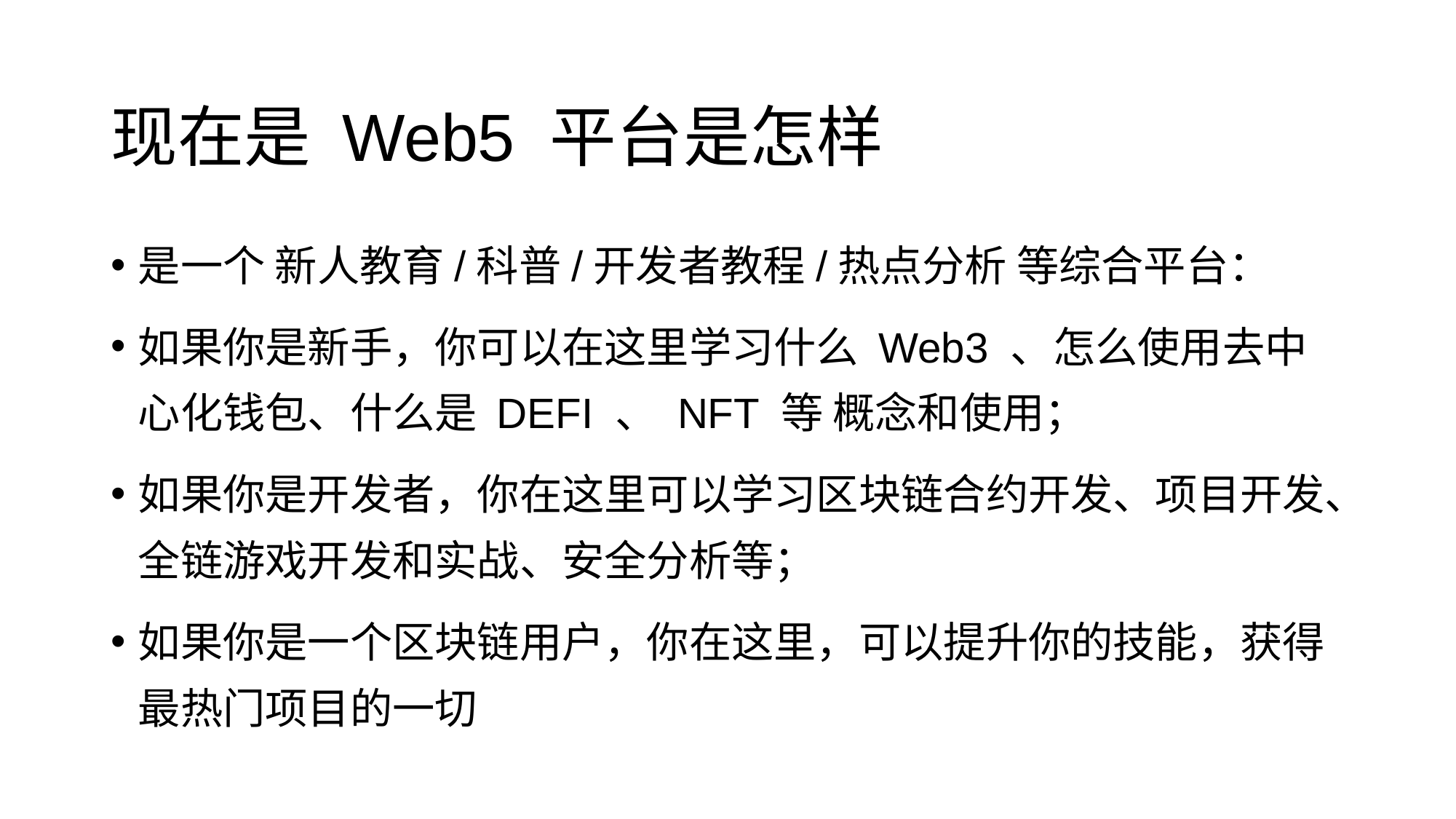

# 现在是 Web5 平台是怎样
是一个 新人教育/科普/开发者教程/热点分析 等综合平台：
如果你是新手，你可以在这里学习什么 Web3 、怎么使用去中心化钱包、什么是 DEFI 、 NFT 等 概念和使用；
如果你是开发者，你在这里可以学习区块链合约开发、项目开发、全链游戏开发和实战、安全分析等；
如果你是一个区块链用户，你在这里，可以提升你的技能，获得最热门项目的一切